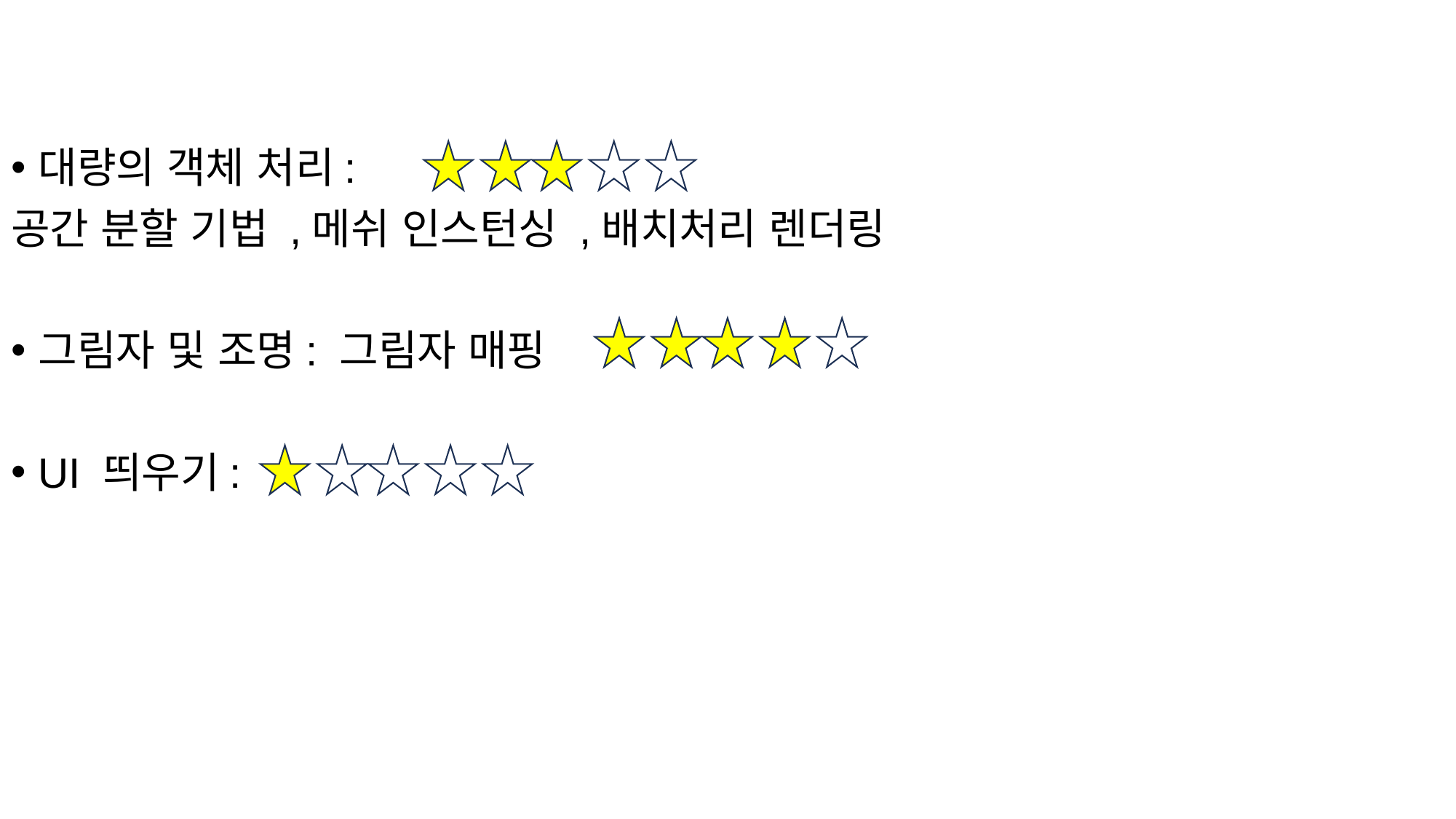

대량의 객체 처리:
공간 분할 기법 ,메쉬 인스턴싱 ,배치처리 렌더링

그림자 및 조명: 그림자 매핑

UI 띄우기: